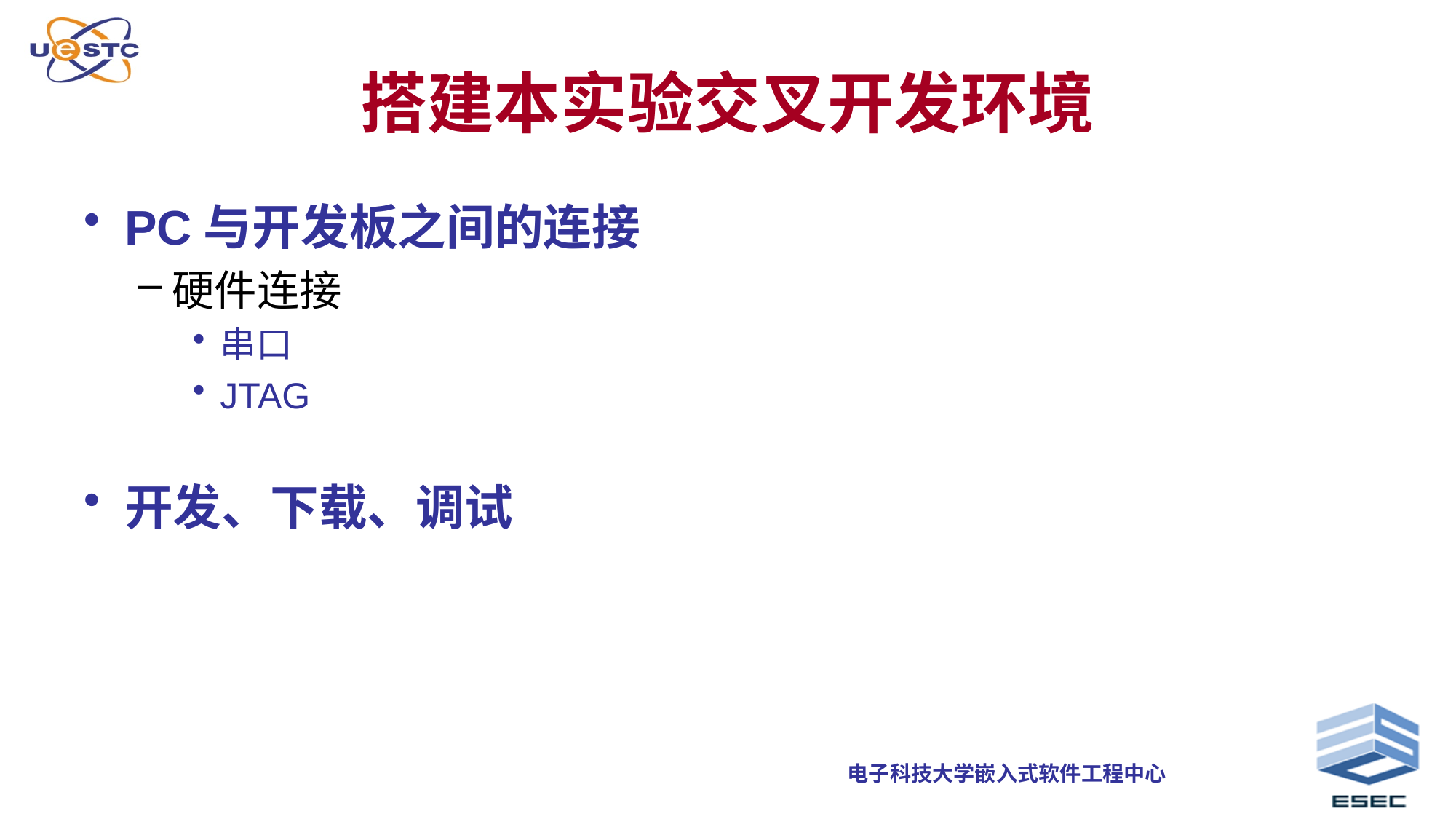

# 搭建本实验交叉开发环境
PC与开发板之间的连接
硬件连接
串口
JTAG

开发、下载、调试